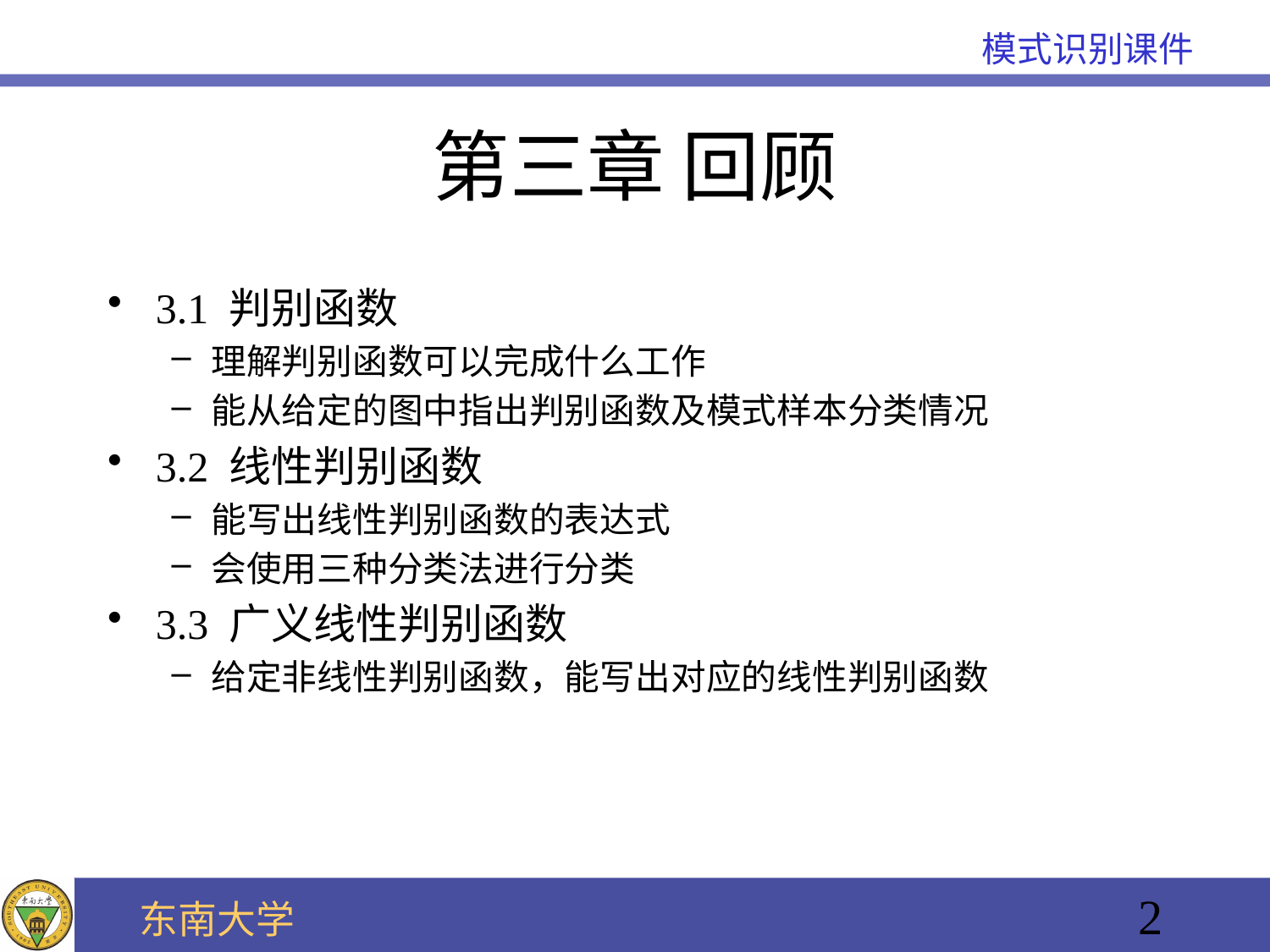

# 第三章 回顾
3.1 判别函数
理解判别函数可以完成什么工作
能从给定的图中指出判别函数及模式样本分类情况
3.2 线性判别函数
能写出线性判别函数的表达式
会使用三种分类法进行分类
3.3 广义线性判别函数
给定非线性判别函数，能写出对应的线性判别函数
2